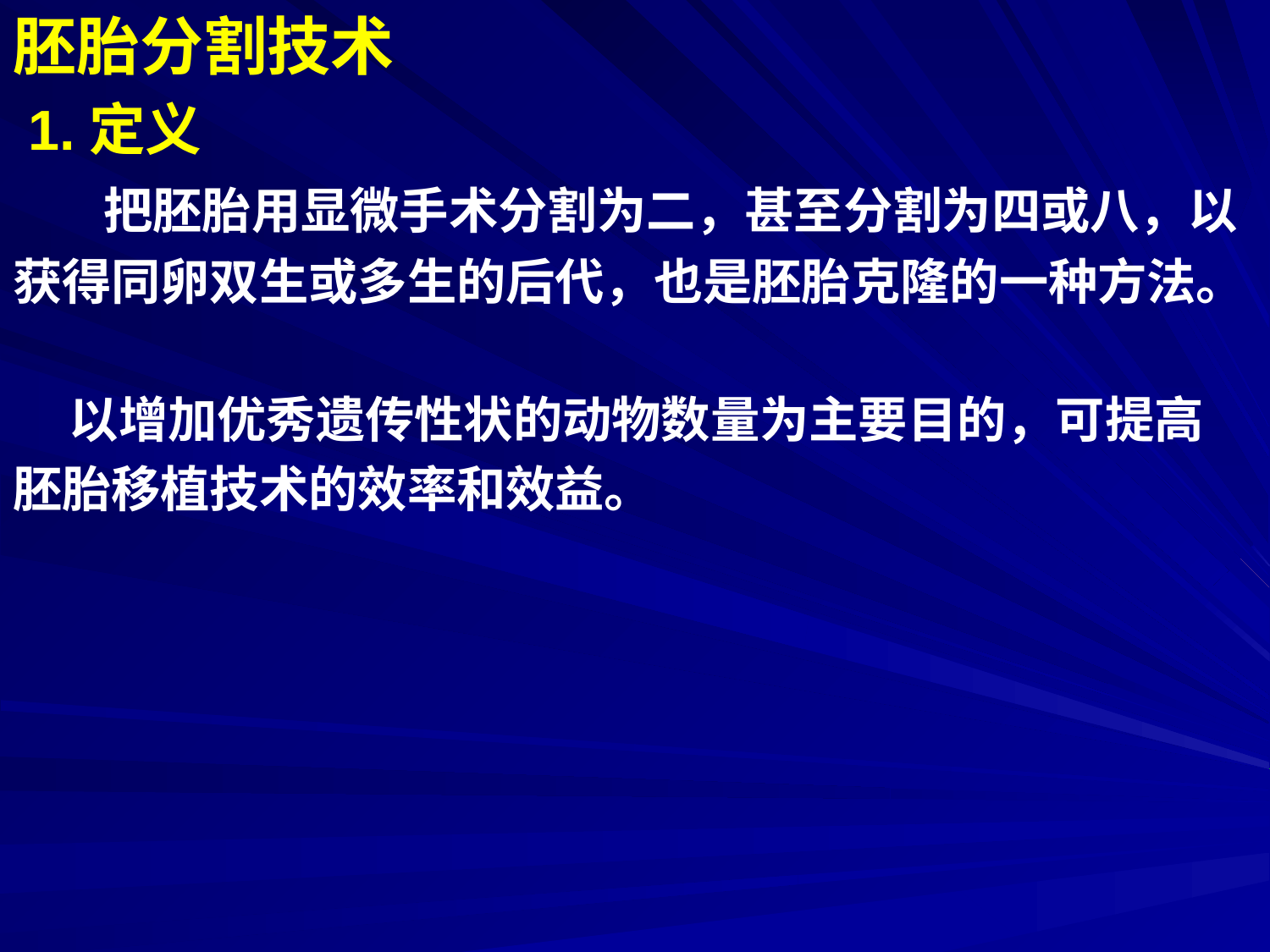

胚胎分割技术
 1.定义
      把胚胎用显微手术分割为二，甚至分割为四或八，以
获得同卵双生或多生的后代，也是胚胎克隆的一种方法。

    以增加优秀遗传性状的动物数量为主要目的，可提高
胚胎移植技术的效率和效益。